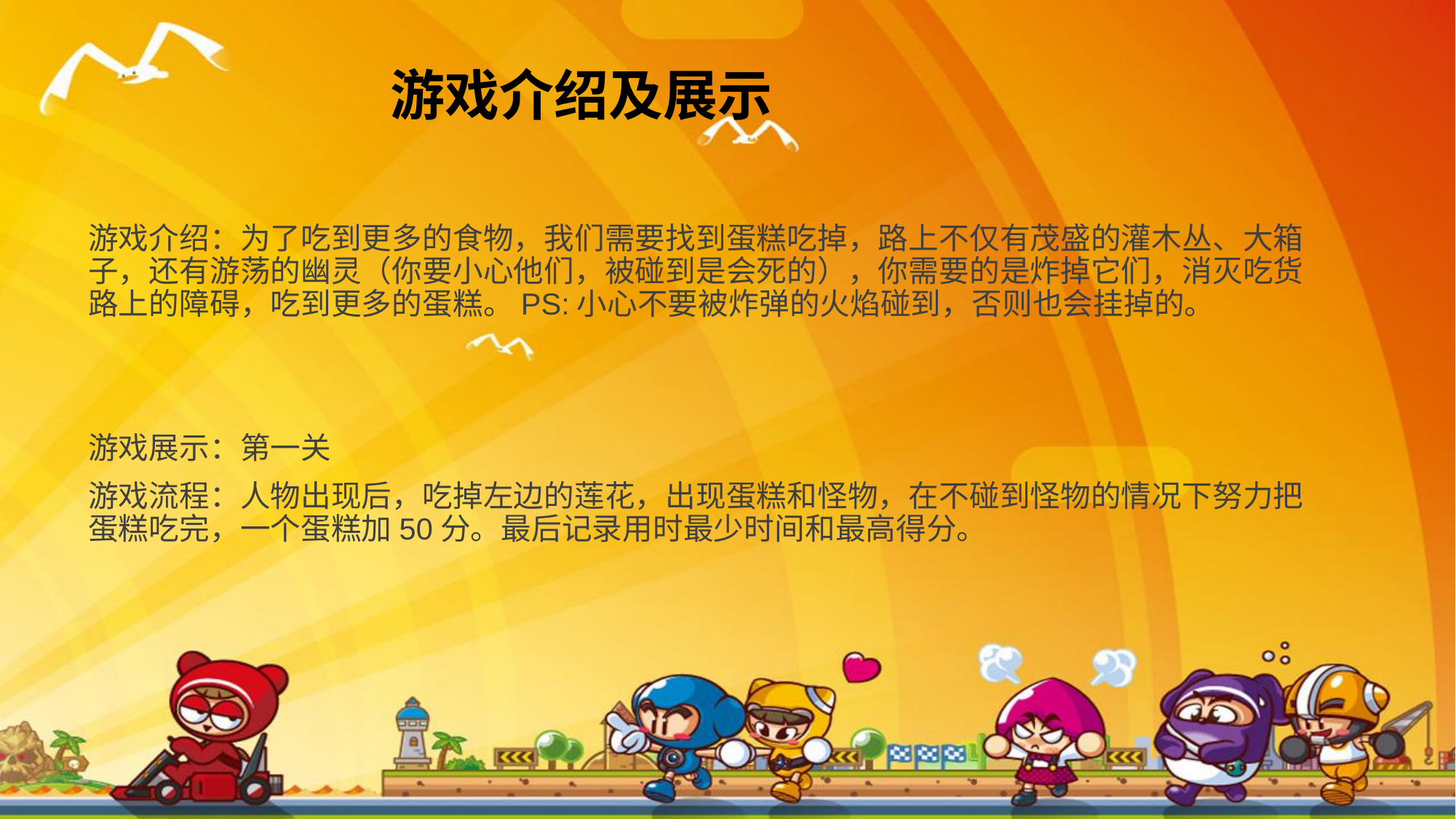

# 游戏介绍及展示
游戏介绍：为了吃到更多的食物，我们需要找到蛋糕吃掉，路上不仅有茂盛的灌木丛、大箱子，还有游荡的幽灵（你要小心他们，被碰到是会死的），你需要的是炸掉它们，消灭吃货路上的障碍，吃到更多的蛋糕。PS:小心不要被炸弹的火焰碰到，否则也会挂掉的。

游戏展示：第一关
游戏流程：人物出现后，吃掉左边的莲花，出现蛋糕和怪物，在不碰到怪物的情况下努力把蛋糕吃完，一个蛋糕加50分。最后记录用时最少时间和最高得分。